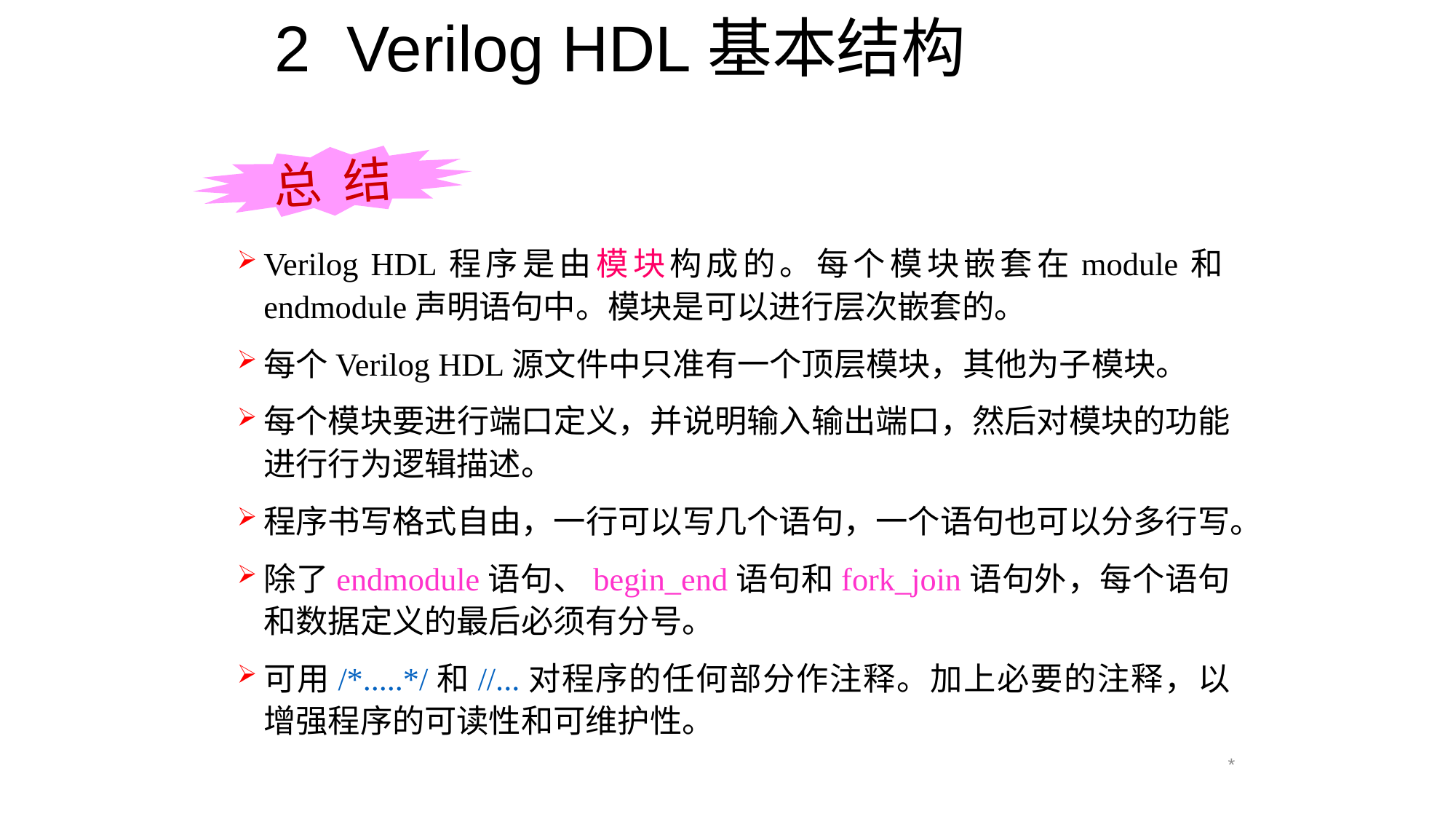

# 2  Verilog HDL基本结构
总  结
Verilog HDL程序是由模块构成的。每个模块嵌套在module和endmodule声明语句中。模块是可以进行层次嵌套的。
每个Verilog HDL源文件中只准有一个顶层模块，其他为子模块。
每个模块要进行端口定义，并说明输入输出端口，然后对模块的功能进行行为逻辑描述。
程序书写格式自由，一行可以写几个语句，一个语句也可以分多行写。
除了endmodule语句、begin_end语句和fork_join语句外，每个语句和数据定义的最后必须有分号。
可用/*.....*/和//...对程序的任何部分作注释。加上必要的注释，以增强程序的可读性和可维护性。
*